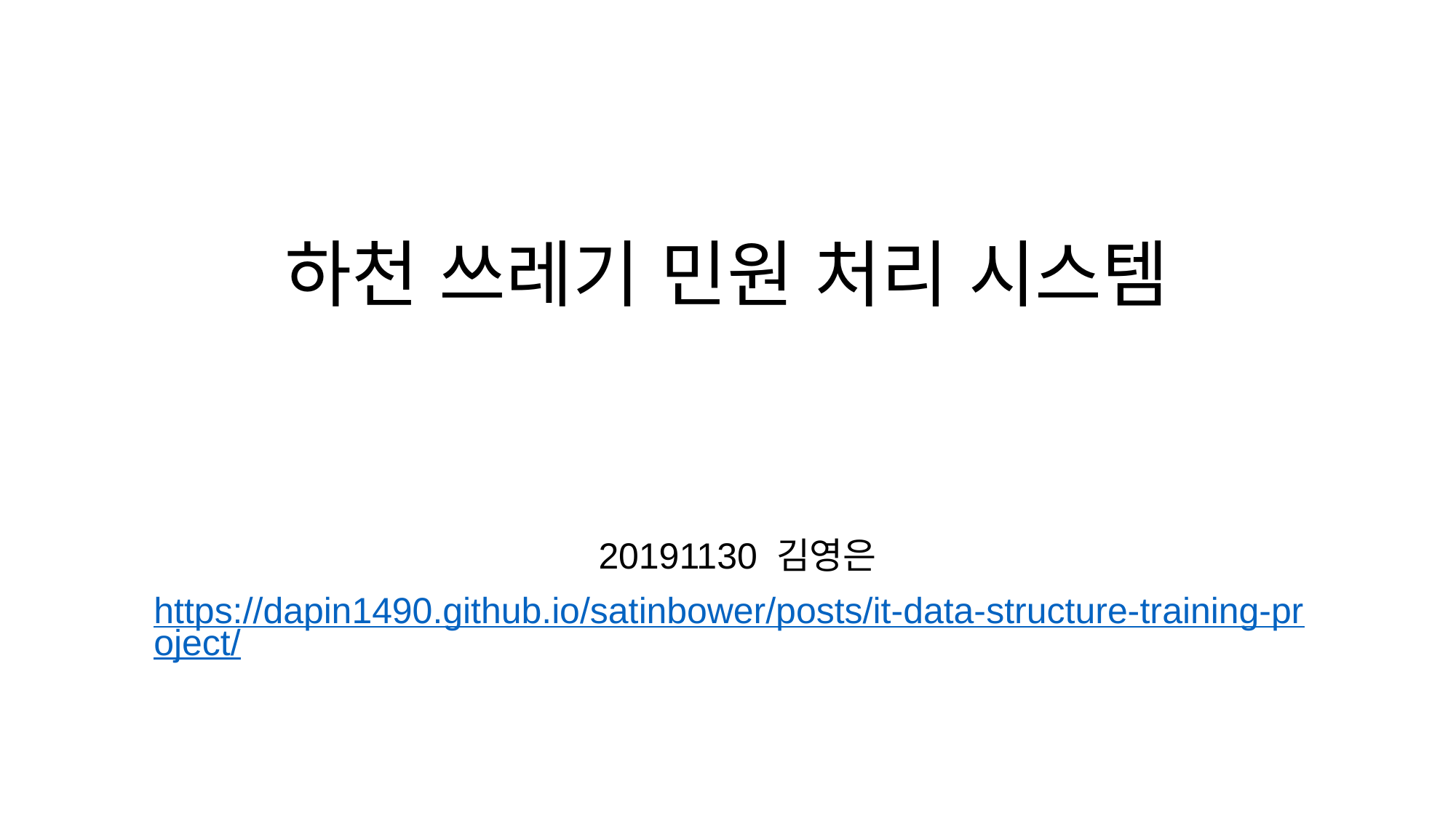

# 하천 쓰레기 민원 처리 시스템
20191130 김영은
https://dapin1490.github.io/satinbower/posts/it-data-structure-training-project/